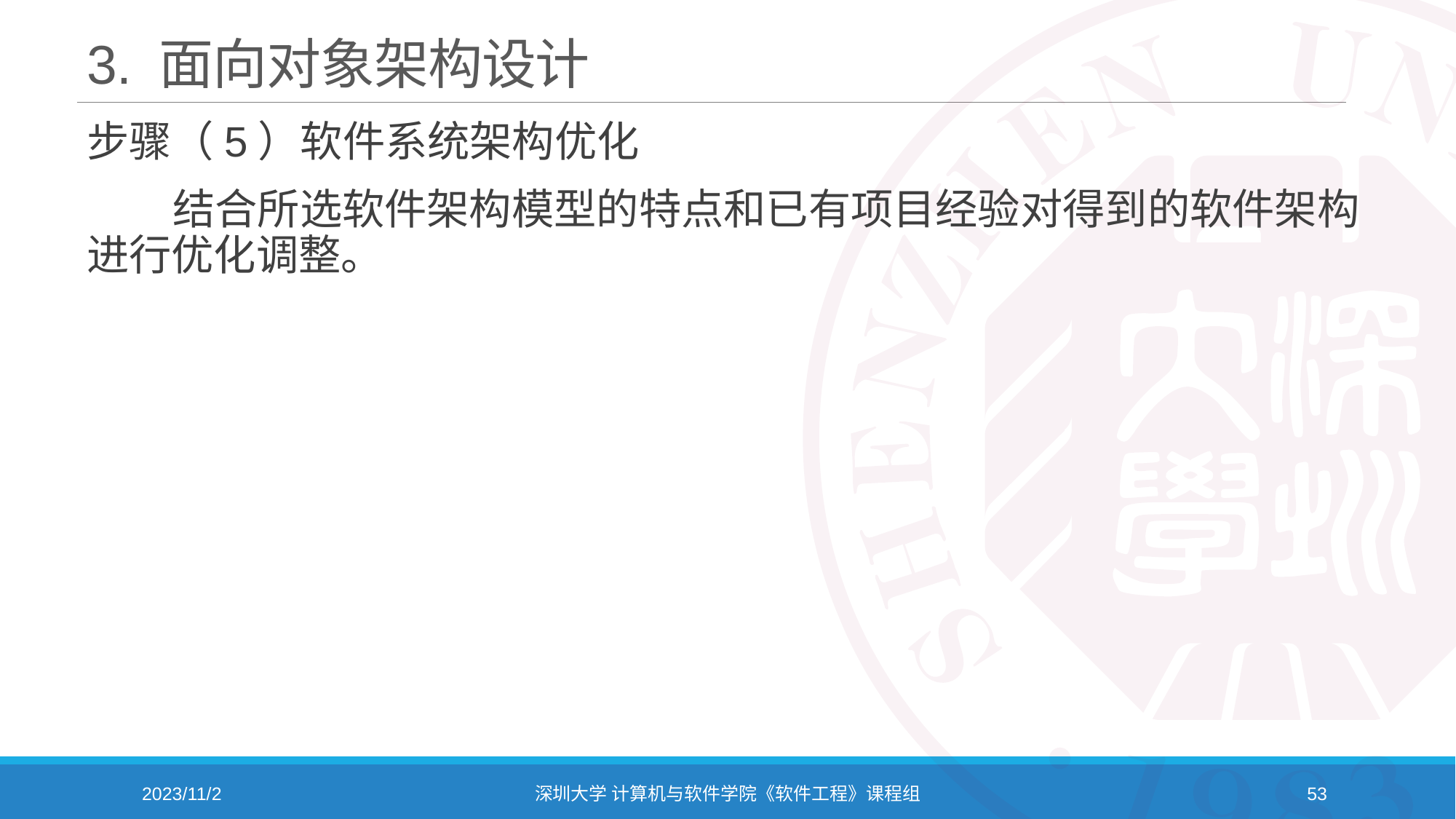

# 3. 面向对象架构设计
步骤（5）软件系统架构优化
        结合所选软件架构模型的特点和已有项目经验对得到的软件架构进行优化调整。
2023/11/2
深圳大学 计算机与软件学院《软件工程》课程组
53